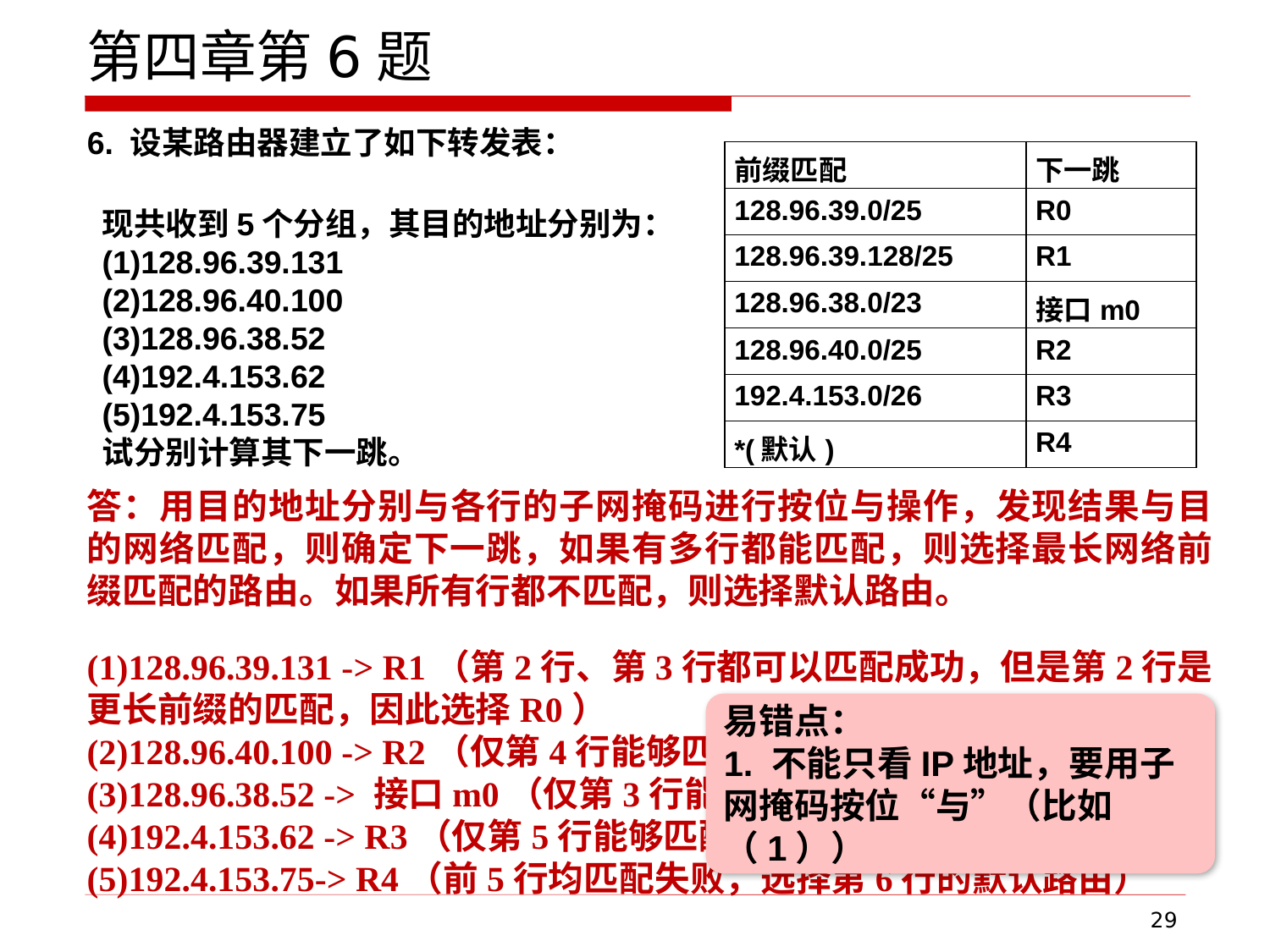

第四章第6题
6. 设某路由器建立了如下转发表：
| 前缀匹配 | 下一跳 |
| --- | --- |
| 128.96.39.0/25 | R0 |
| 128.96.39.128/25 | R1 |
| 128.96.38.0/23 | 接口m0 |
| 128.96.40.0/25 | R2 |
| 192.4.153.0/26 | R3 |
| \*(默认) | R4 |
现共收到5个分组，其目的地址分别为：
(1)128.96.39.131
(2)128.96.40.100
(3)128.96.38.52
(4)192.4.153.62
(5)192.4.153.75
试分别计算其下一跳。
答：用目的地址分别与各行的子网掩码进行按位与操作，发现结果与目的网络匹配，则确定下一跳，如果有多行都能匹配，则选择最长网络前缀匹配的路由。如果所有行都不匹配，则选择默认路由。

(1)128.96.39.131 -> R1（第2行、第3行都可以匹配成功，但是第2行是更长前缀的匹配，因此选择R0）
(2)128.96.40.100 -> R2（仅第4行能够匹配成功）
(3)128.96.38.52 -> 接口m0（仅第3行能够匹配成功）
(4)192.4.153.62 -> R3（仅第5行能够匹配成功）
(5)192.4.153.75-> R4（前5行均匹配失败，选择第6行的默认路由）
易错点：
1. 不能只看IP地址，要用子网掩码按位“与”（比如（1））
29